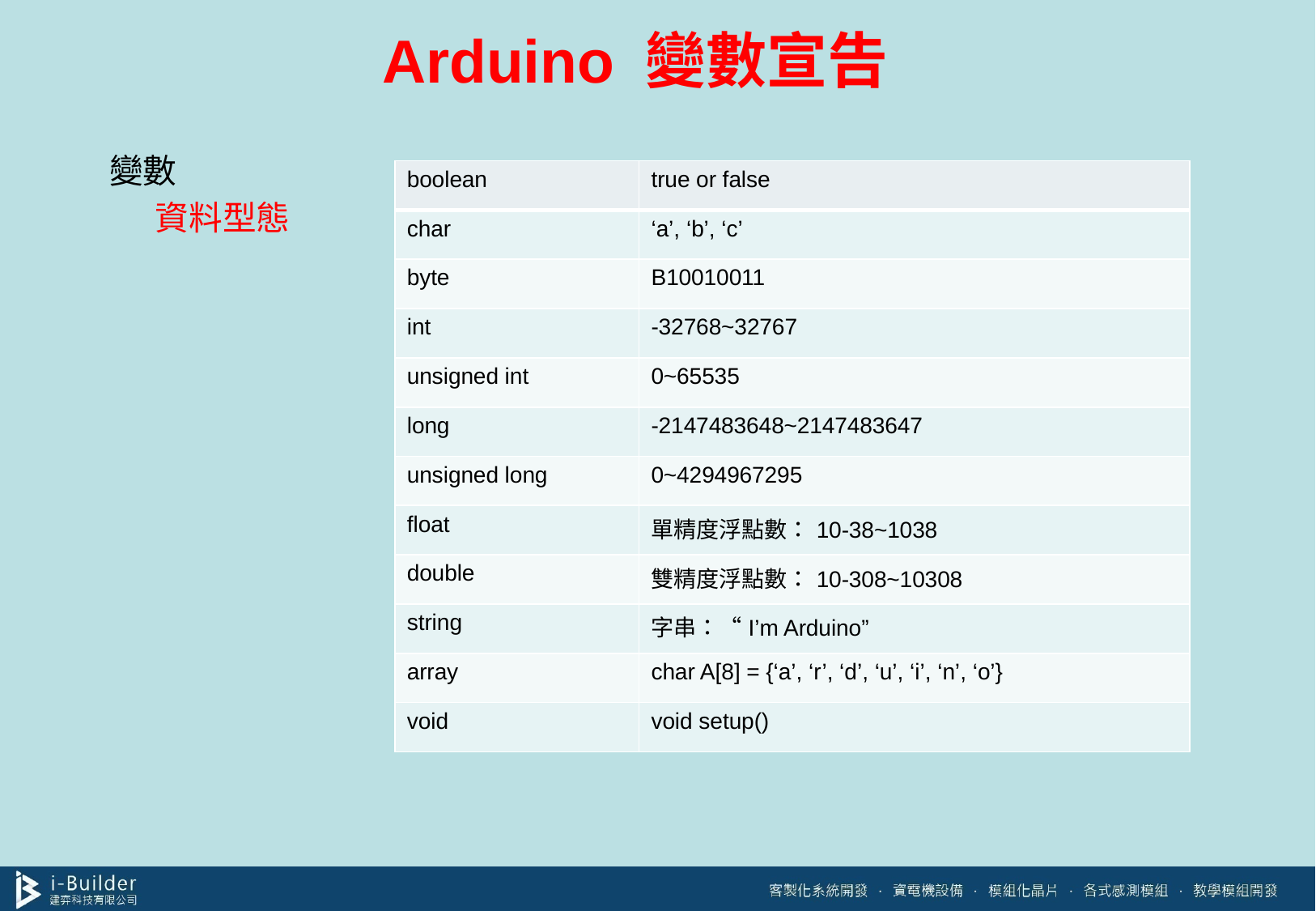

# Arduino 變數宣告
變數
資料型態

| boolean | true or false |
| --- | --- |
| char | ‘a’, ‘b’, ‘c’ |
| byte | B10010011 |
| int | -32768~32767 |
| unsigned int | 0~65535 |
| long | -2147483648~2147483647 |
| unsigned long | 0~4294967295 |
| float | 單精度浮點數：10-38~1038 |
| double | 雙精度浮點數：10-308~10308 |
| string | 字串：“I’m Arduino” |
| array | char A[8] = {‘a’, ‘r’, ‘d’, ‘u’, ‘i’, ‘n’, ‘o’} |
| void | void setup() |